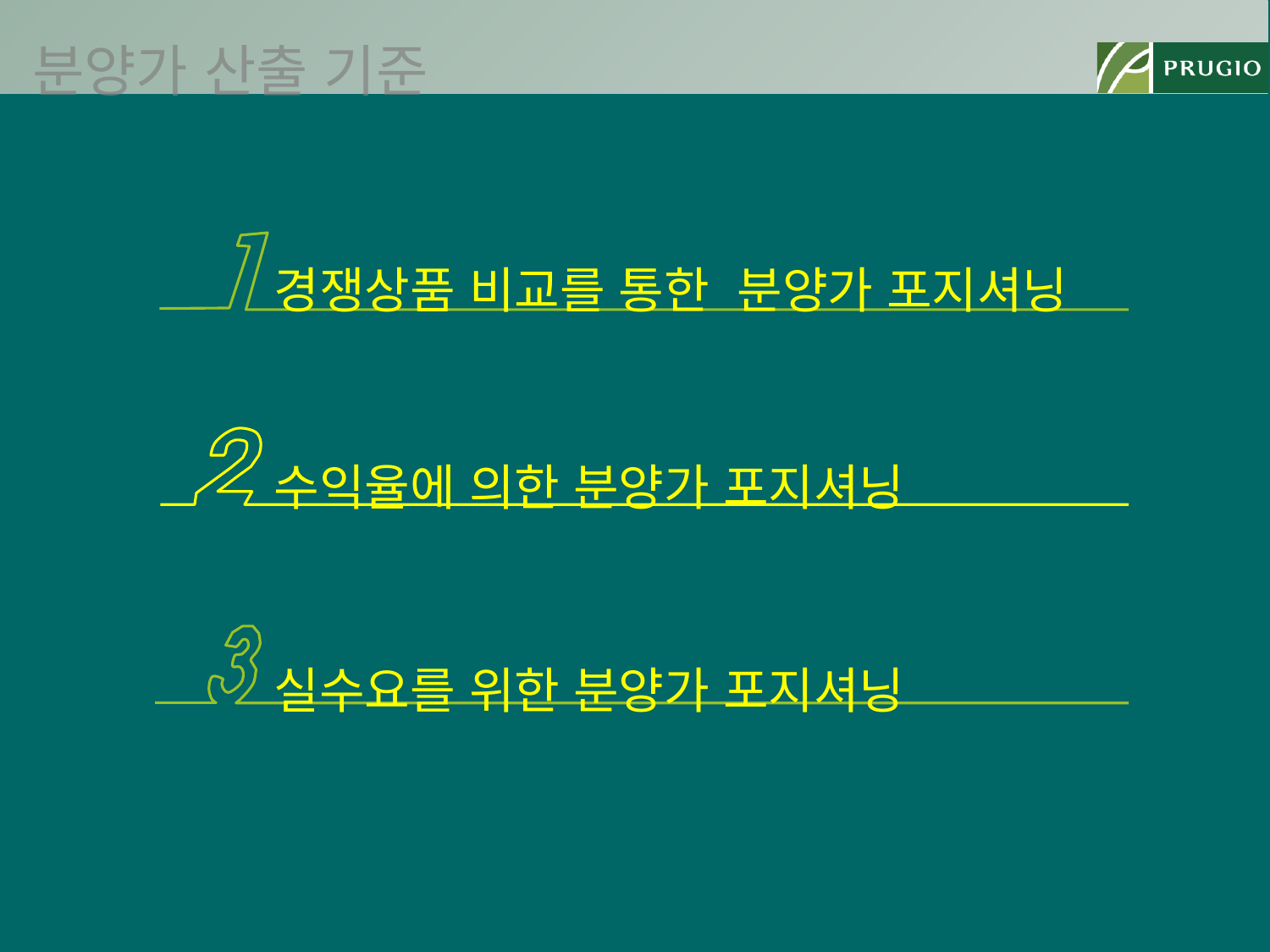

분양가 산출 기준
경쟁상품 비교를 통한  분양가 포지셔닝

수익율에 의한 분양가 포지셔닝

실수요를 위한 분양가 포지셔닝